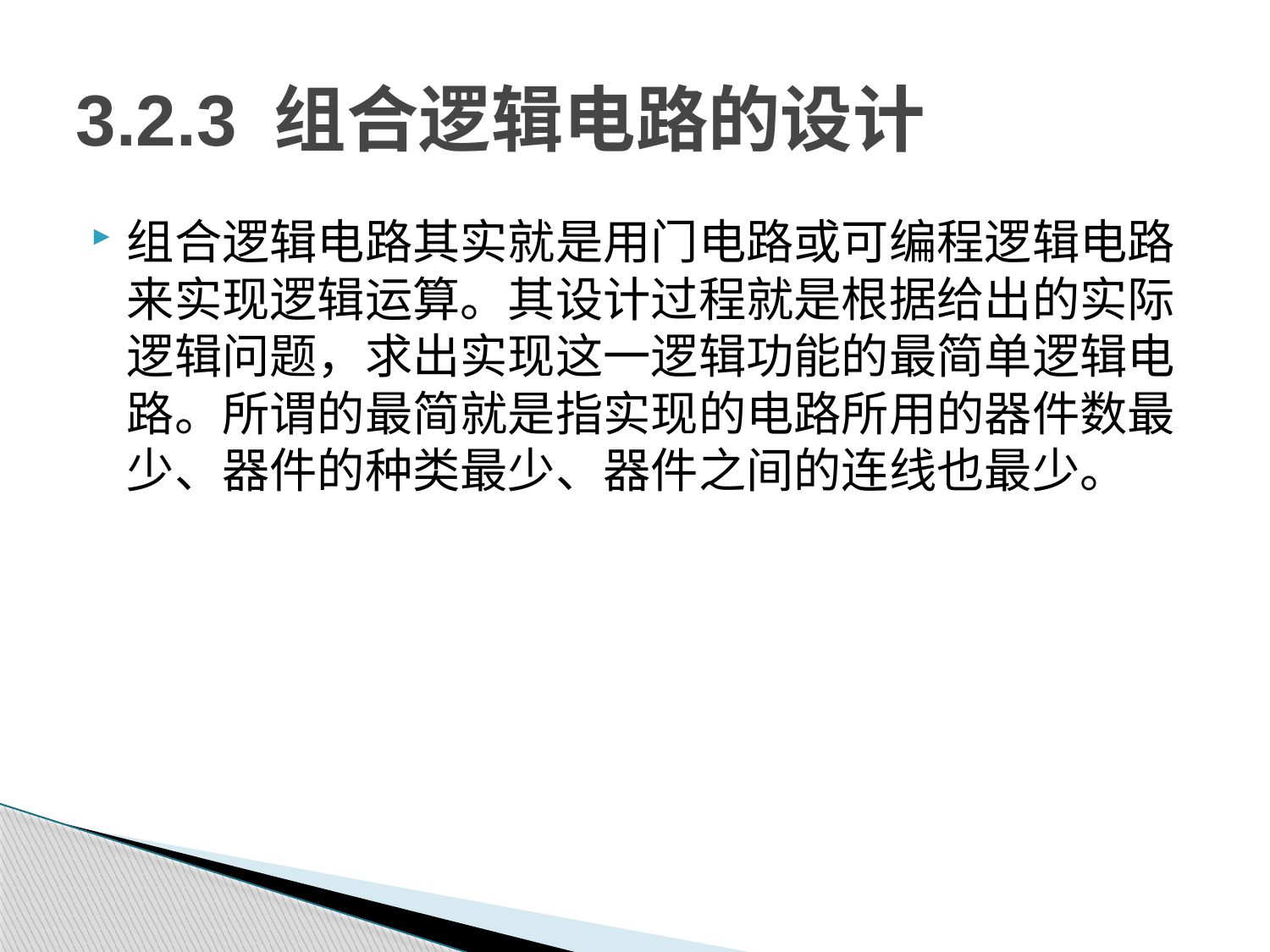

# 3.2.3 组合逻辑电路的设计
组合逻辑电路其实就是用门电路或可编程逻辑电路来实现逻辑运算。其设计过程就是根据给出的实际逻辑问题，求出实现这一逻辑功能的最简单逻辑电路。所谓的最简就是指实现的电路所用的器件数最少、器件的种类最少、器件之间的连线也最少。